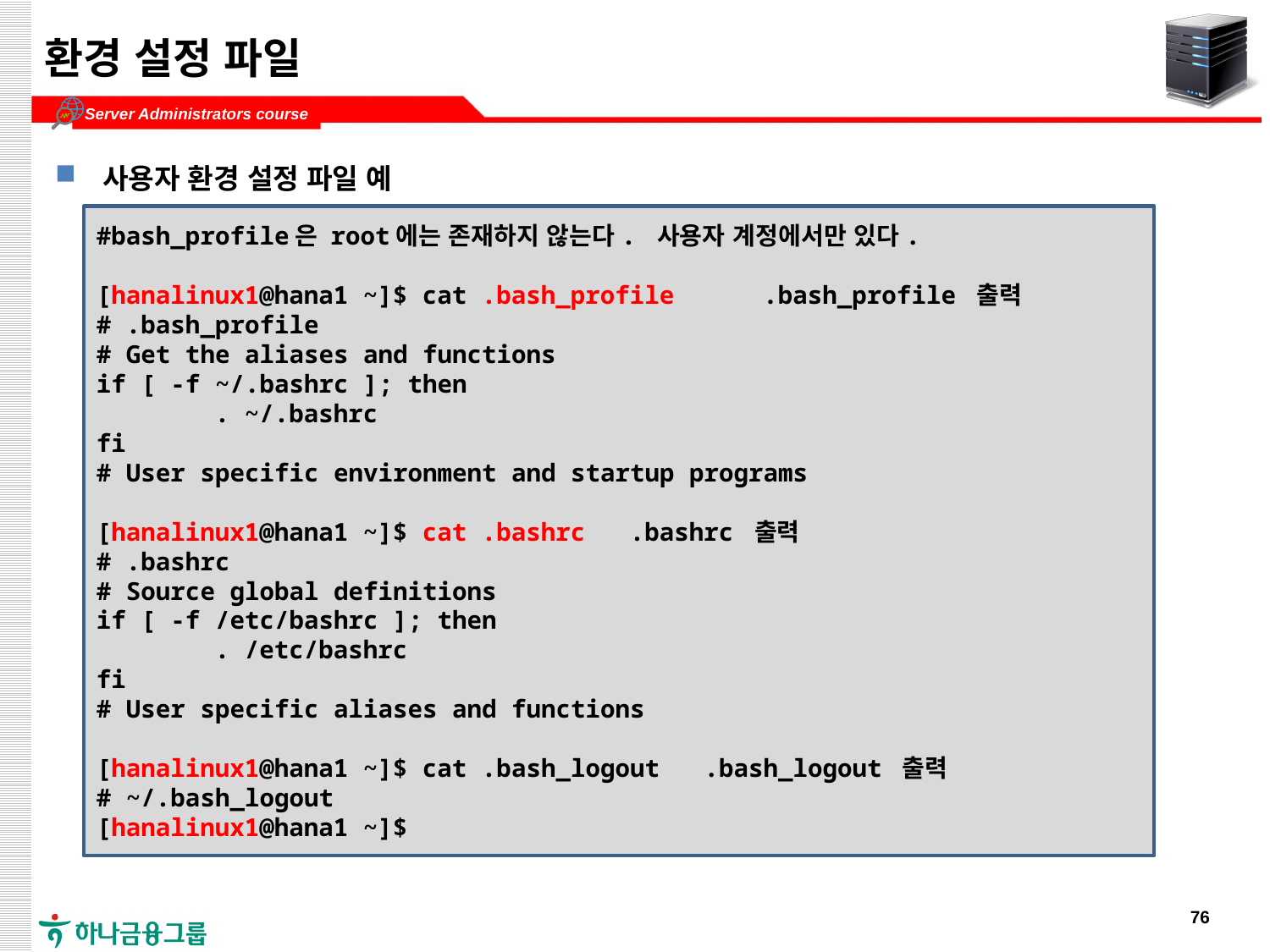

# 환경 설정 파일
사용자 환경 설정 파일 예
#bash_profile은 root에는 존재하지 않는다. 사용자 계정에서만 있다.

[hanalinux1@hana1 ~]$ cat .bash_profile      .bash_profile 출력
# .bash_profile
# Get the aliases and functions
if [ -f ~/.bashrc ]; then
        . ~/.bashrc
fi
# User specific environment and startup programs

[hanalinux1@hana1 ~]$ cat .bashrc   .bashrc 출력
# .bashrc
# Source global definitions
if [ -f /etc/bashrc ]; then
        . /etc/bashrc
fi
# User specific aliases and functions

[hanalinux1@hana1 ~]$ cat .bash_logout   .bash_logout 출력
# ~/.bash_logout
[hanalinux1@hana1 ~]$
어려움…
이해 시간걸림